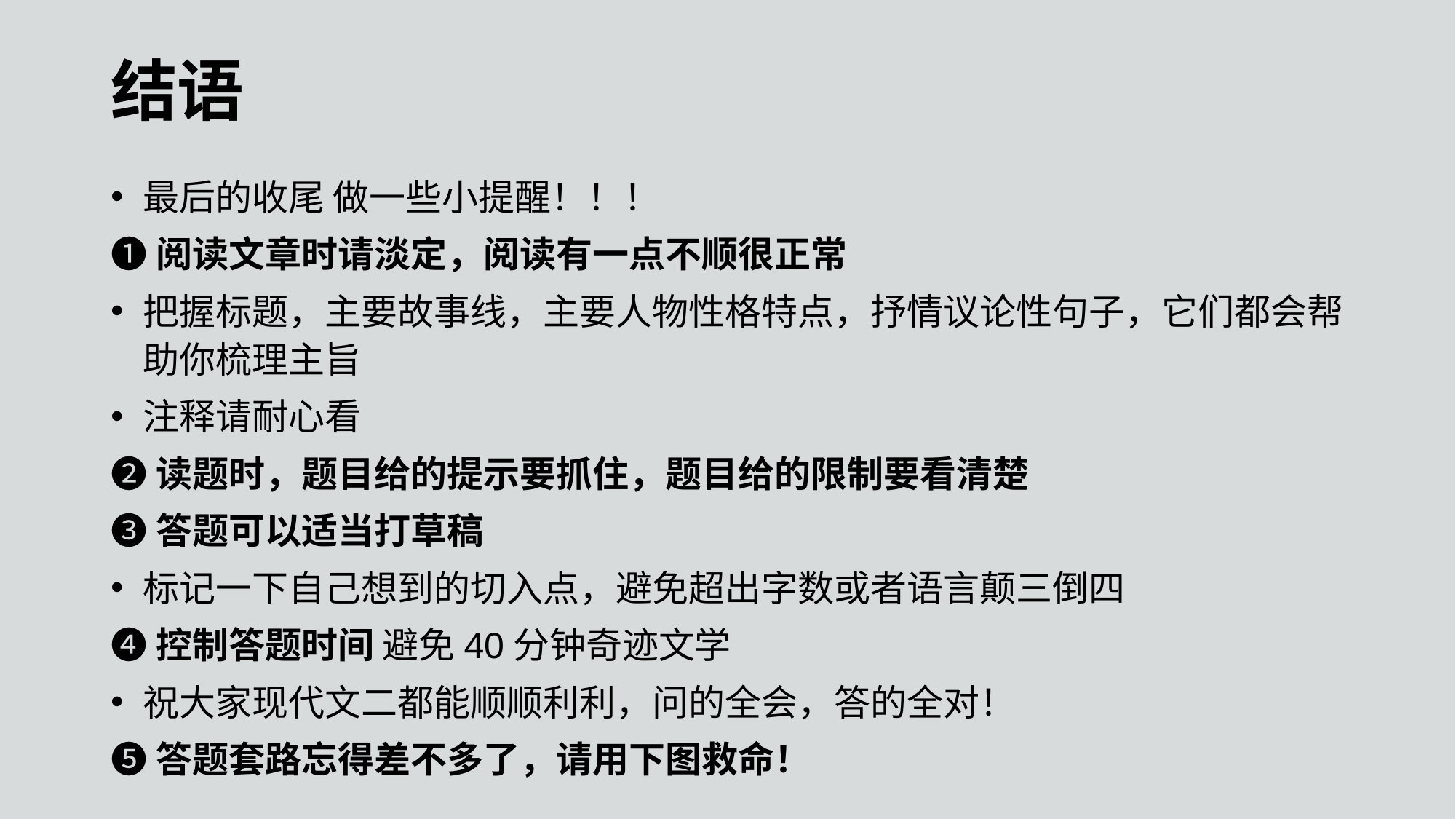

结语
最后的收尾 做一些小提醒！！！
❶阅读文章时请淡定，阅读有一点不顺很正常
把握标题，主要故事线，主要人物性格特点，抒情议论性句子，它们都会帮助你梳理主旨
注释请耐心看
❷读题时，题目给的提示要抓住，题目给的限制要看清楚
❸答题可以适当打草稿
标记一下自己想到的切入点，避免超出字数或者语言颠三倒四
❹控制答题时间 避免40分钟奇迹文学
祝大家现代文二都能顺顺利利，问的全会，答的全对！
❺答题套路忘得差不多了，请用下图救命！